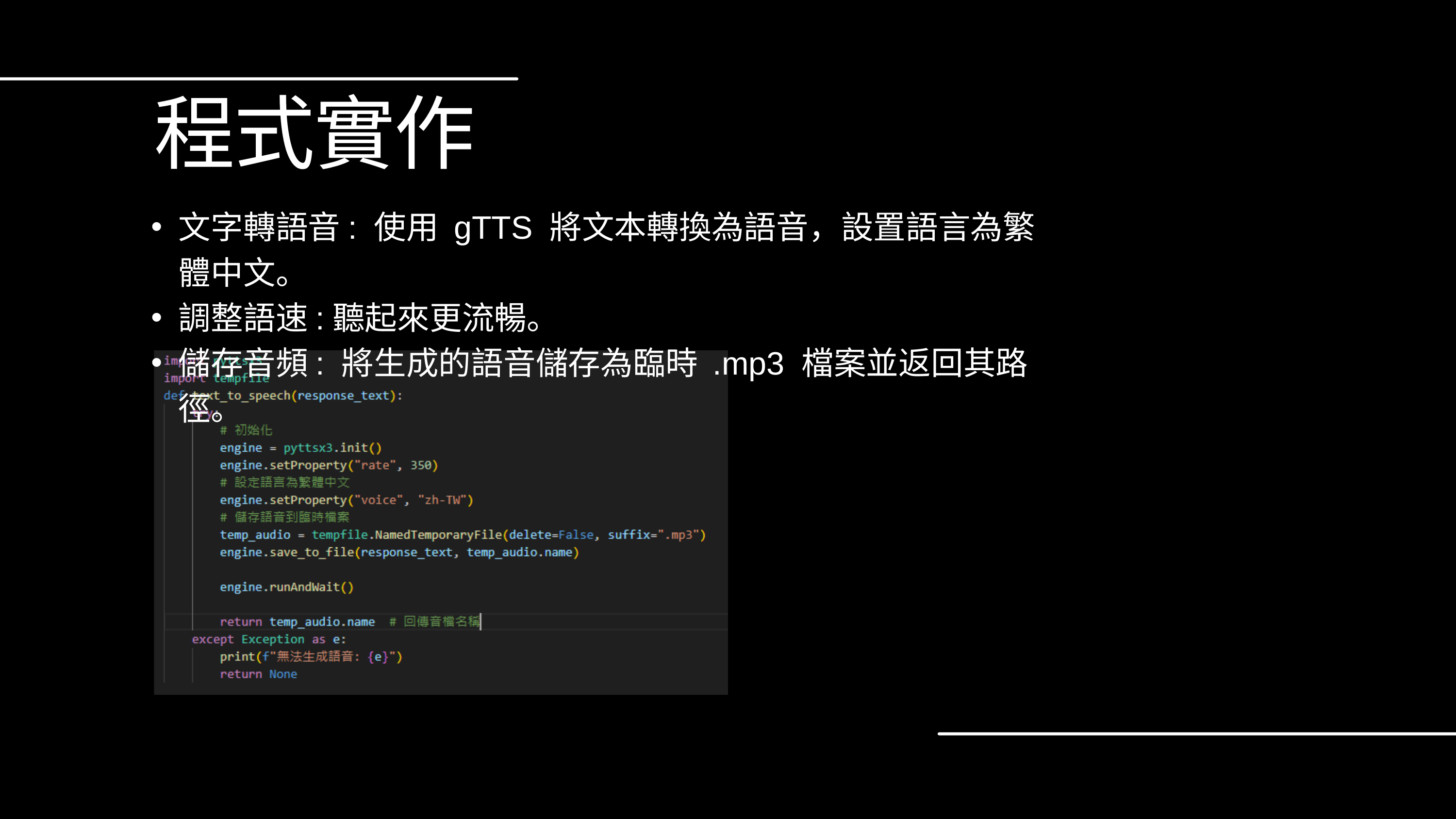

程式實作
文字轉語音: 使用 gTTS 將文本轉換為語音，設置語言為繁體中文。
調整語速:聽起來更流暢。
儲存音頻: 將生成的語音儲存為臨時 .mp3 檔案並返回其路徑。